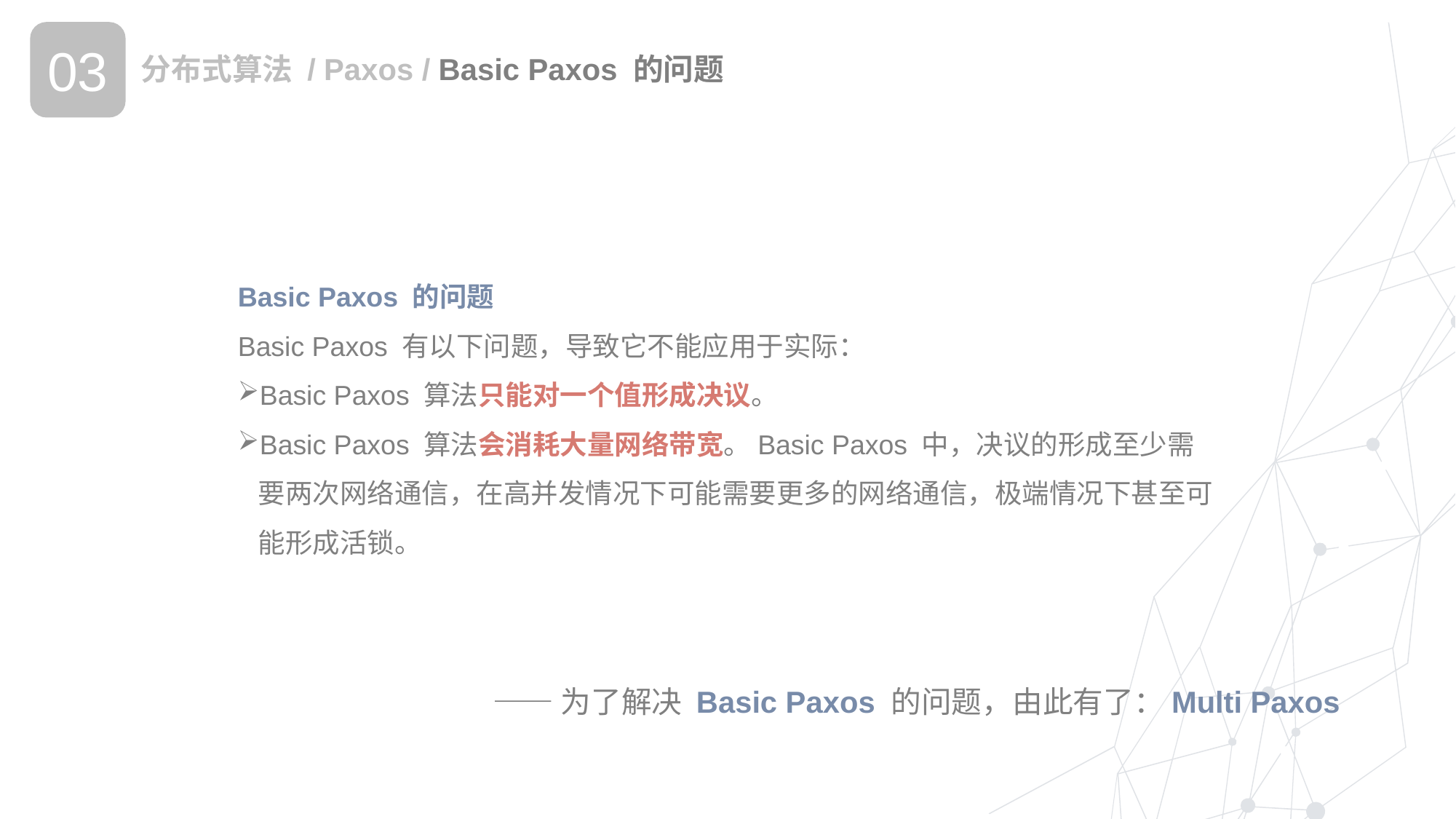

03
分布式算法 / Paxos / Basic Paxos 的问题

Basic Paxos 的问题
Basic Paxos 有以下问题，导致它不能应用于实际：
Basic Paxos 算法只能对一个值形成决议。
Basic Paxos 算法会消耗大量网络带宽。Basic Paxos 中，决议的形成至少需要两次网络通信，在高并发情况下可能需要更多的网络通信，极端情况下甚至可能形成活锁。
——为了解决 Basic Paxos 的问题，由此有了：Multi Paxos